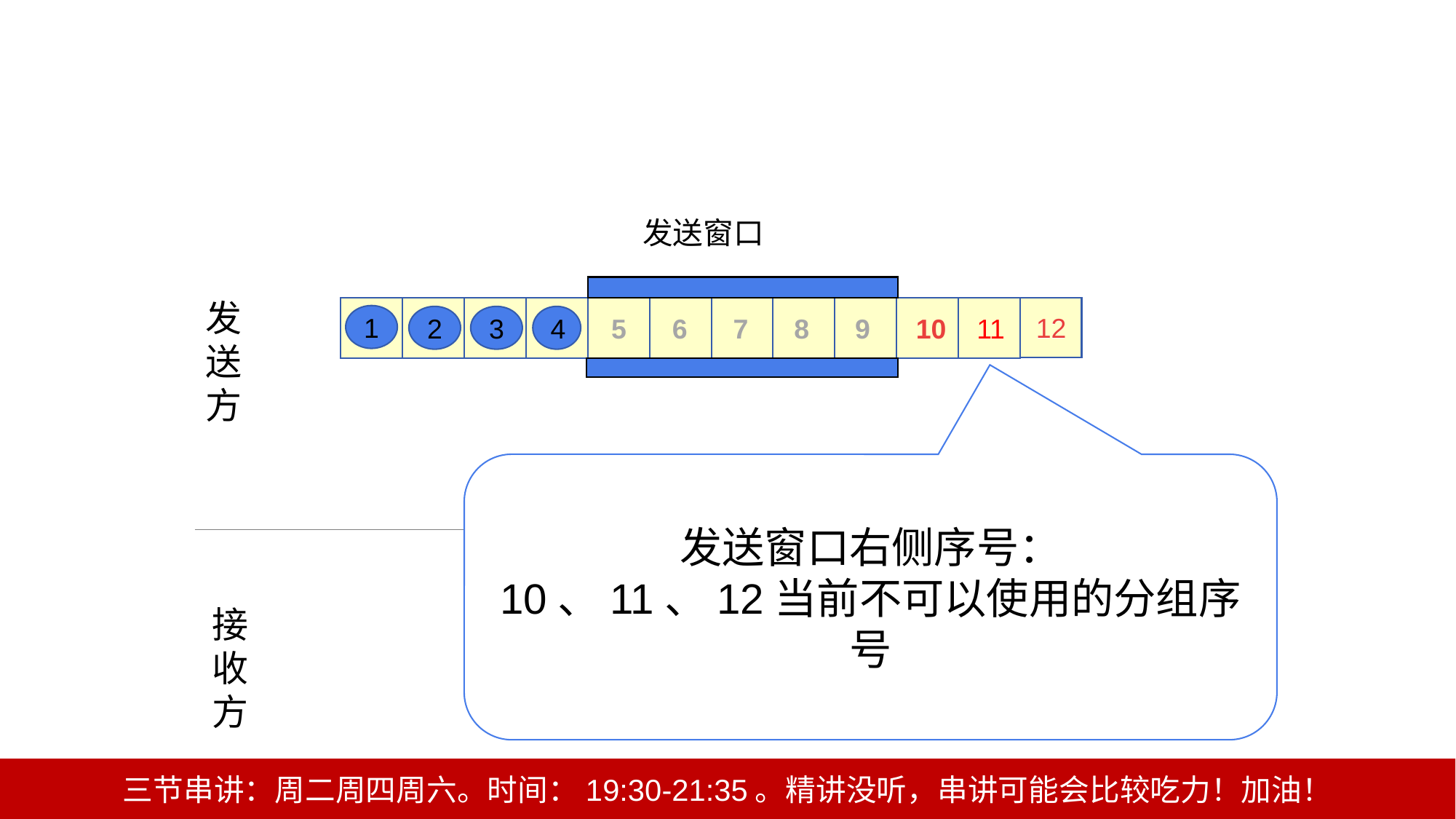

发送窗口

发送方
12

3

1
12
1      2       3      4      5      6      7      8      9      10    11
2
3
4

发送窗口右侧序号：
10、11、12当前不可以使用的分组序号
接收方